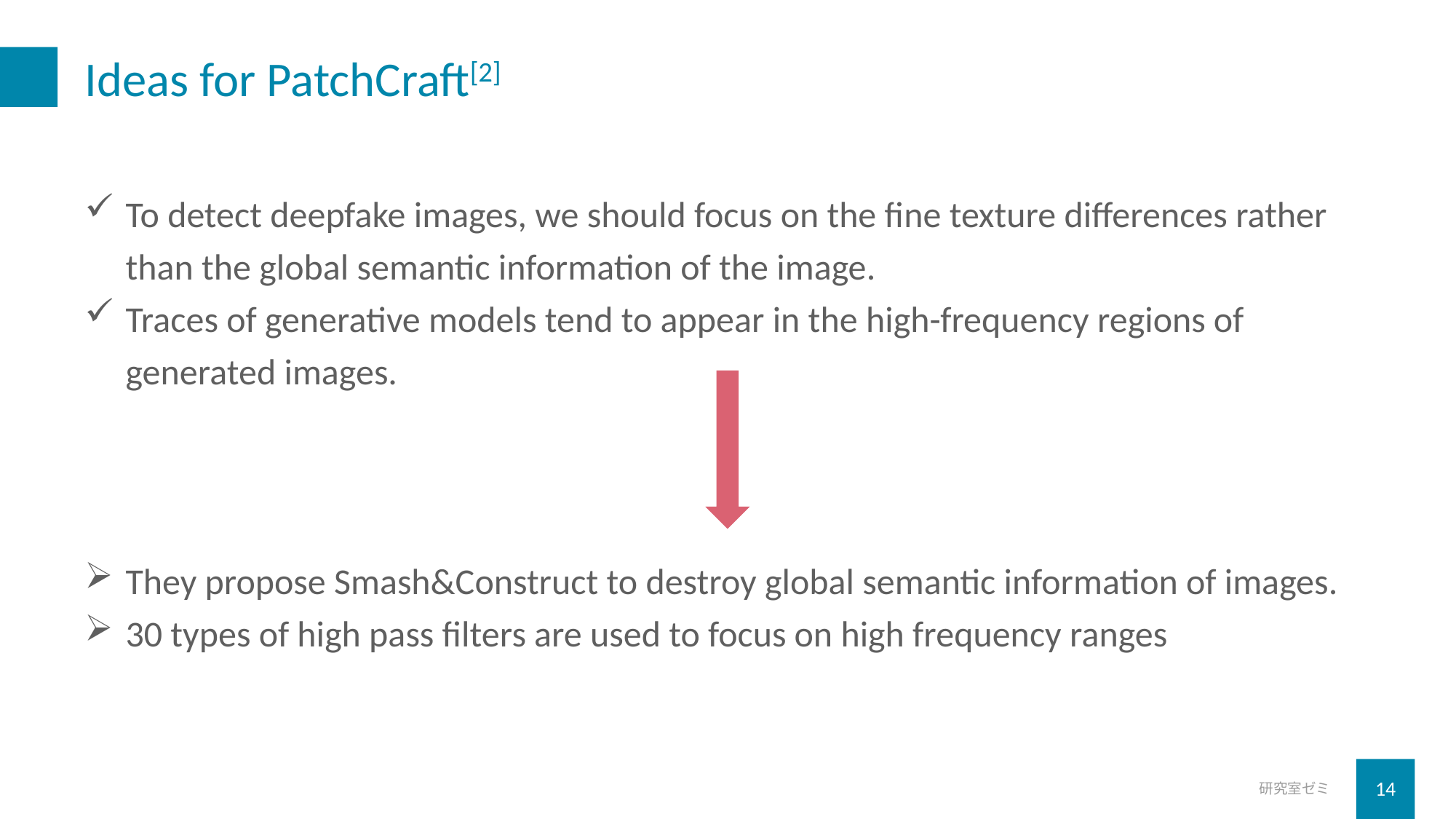

# Ideas for PatchCraft[2]
To detect deepfake images, we should focus on the fine texture differences rather than the global semantic information of the image.
Traces of generative models tend to appear in the high-frequency regions of generated images.

They propose Smash&Construct to destroy global semantic information of images.
30 types of high pass filters are used to focus on high frequency ranges

研究室ゼミ
14